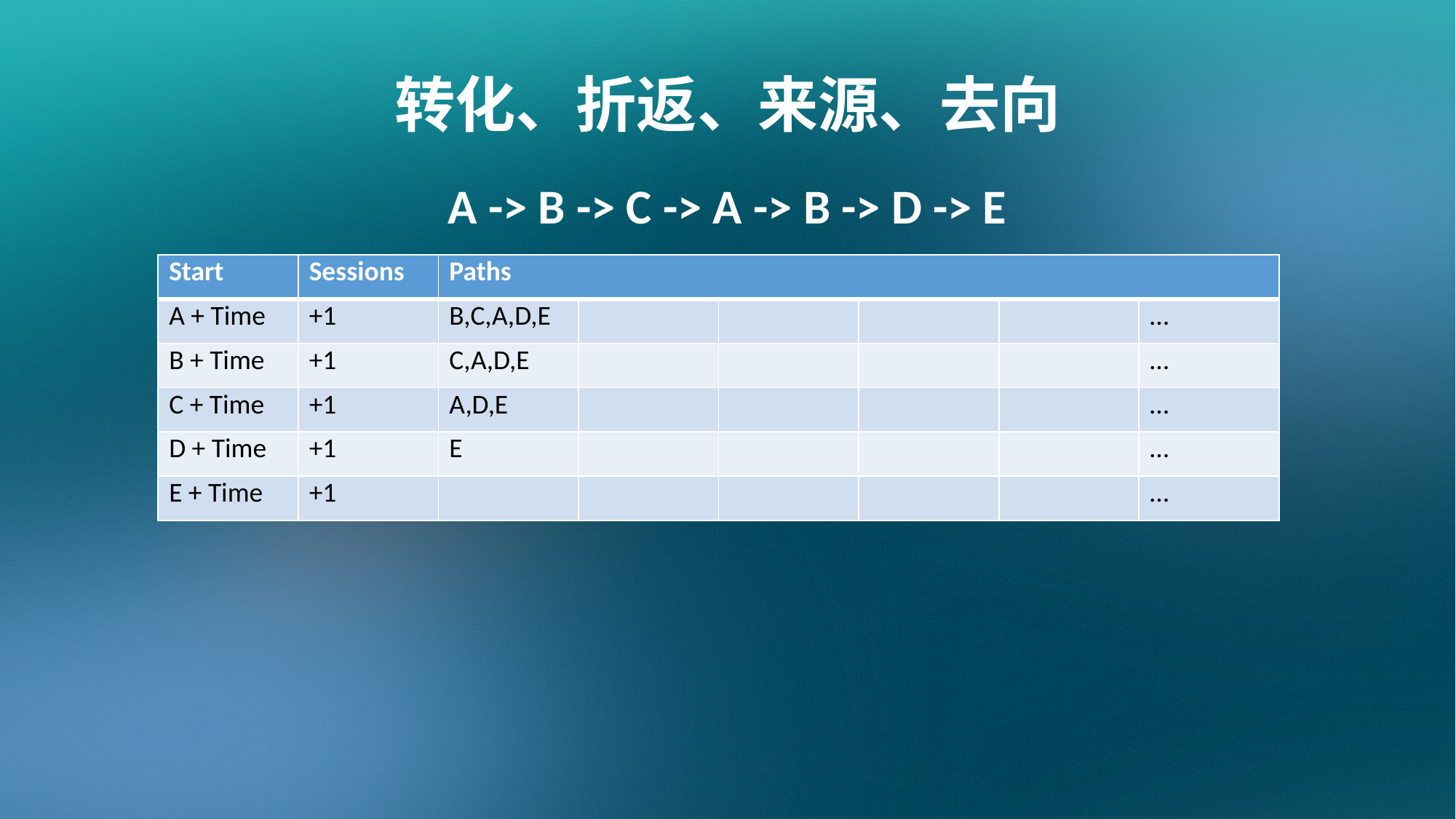

转化、折返、来源、去向
A -> B -> C -> A -> B -> D -> E
| Start | Sessions | Paths |  |  |  |  |  |
| --- | --- | --- | --- | --- | --- | --- | --- |
| A + Time | +1 | B,C,A,D,E |  |  |  |  | … |
| B + Time | +1 | C,A,D,E |  |  |  |  | … |
| C + Time | +1 | A,D,E |  |  |  |  | … |
| D + Time | +1 | E |  |  |  |  | … |
| E + Time | +1 |  |  |  |  |  | … |